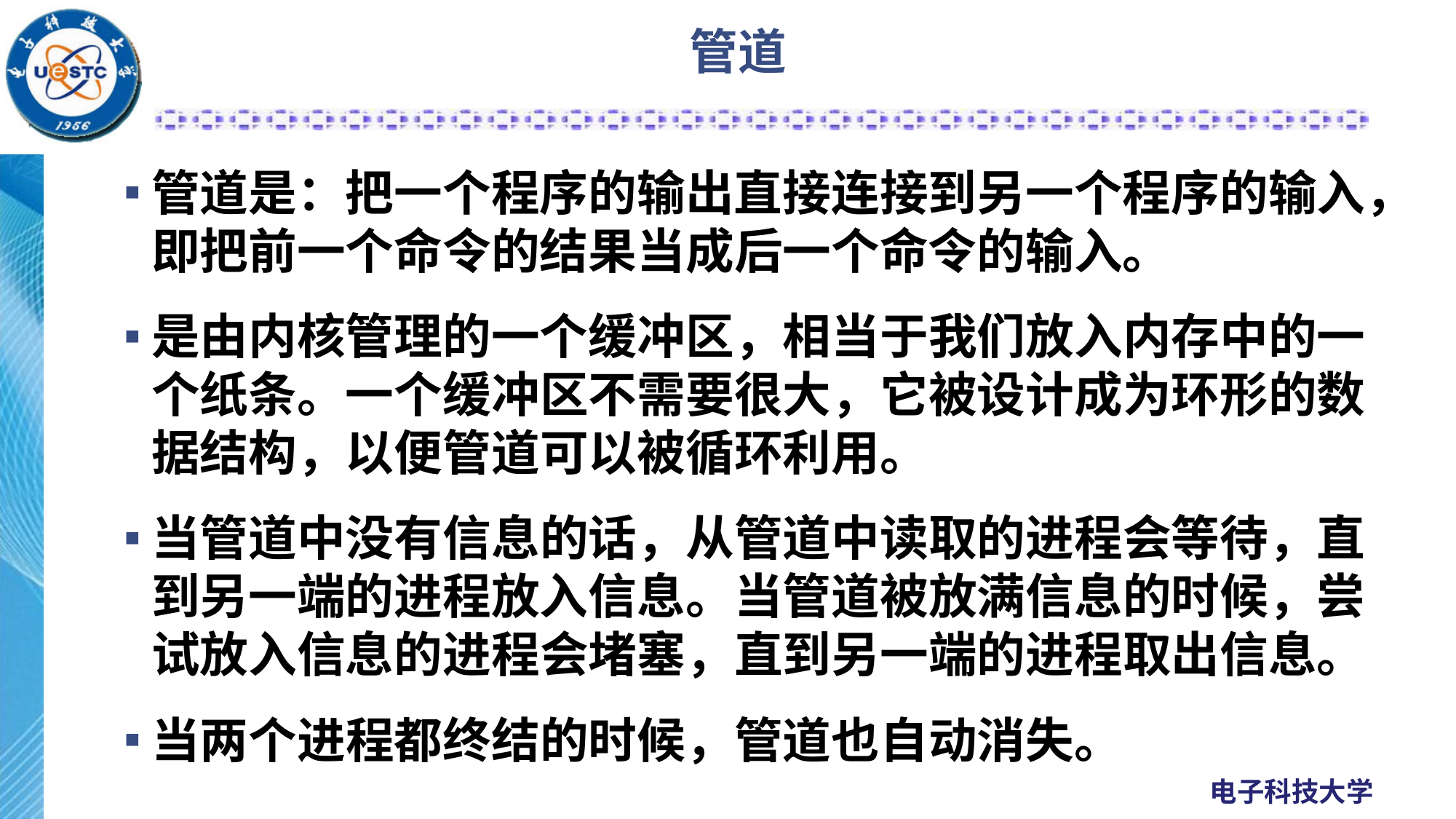

# 管道
管道是：把一个程序的输出直接连接到另一个程序的输入，即把前一个命令的结果当成后一个命令的输入。
是由内核管理的一个缓冲区，相当于我们放入内存中的一个纸条。一个缓冲区不需要很大，它被设计成为环形的数据结构，以便管道可以被循环利用。
当管道中没有信息的话，从管道中读取的进程会等待，直到另一端的进程放入信息。当管道被放满信息的时候，尝试放入信息的进程会堵塞，直到另一端的进程取出信息。
当两个进程都终结的时候，管道也自动消失。